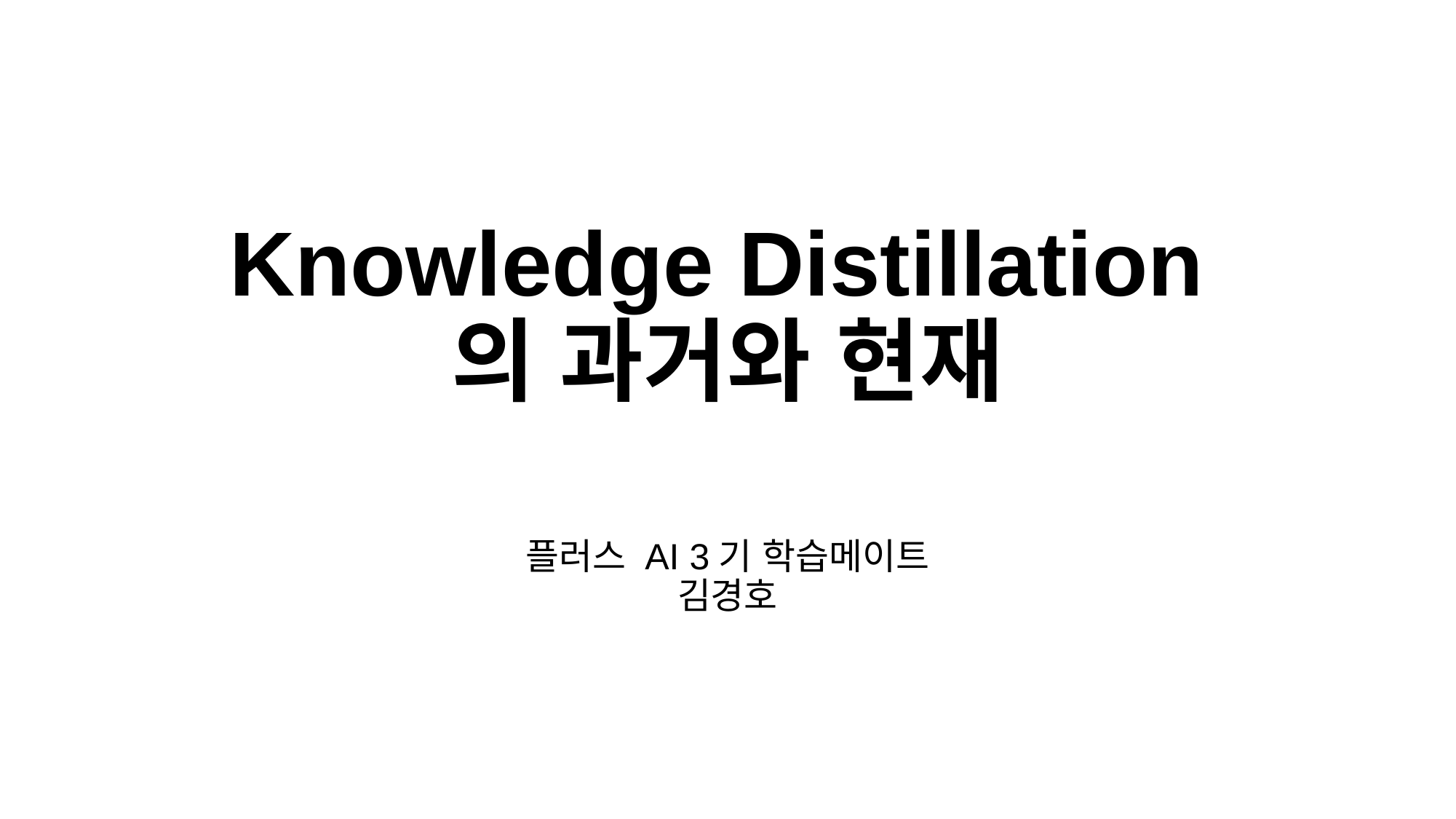

# Knowledge Distillation의 과거와 현재
플러스 AI 3기 학습메이트 김경호